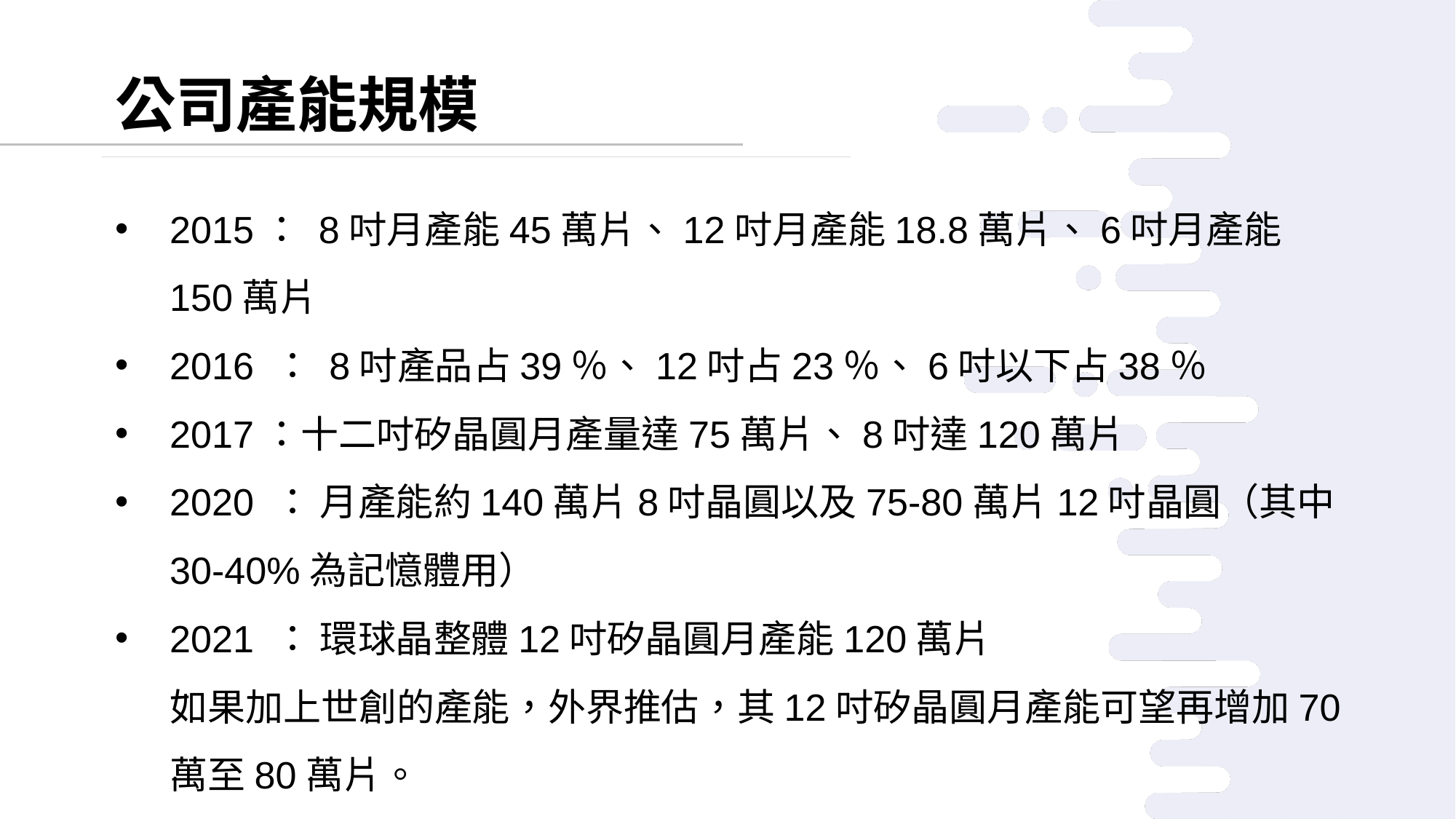

公司產能規模
2015： 8吋月產能45萬片、12吋月產能18.8萬片、6吋月產能150萬片
2016 ： 8吋產品占39％、12吋占23％、6吋以下占38％
2017：十二吋矽晶圓月產量達75萬片、8吋達120萬片
2020 ： 月產能約140萬片8吋晶圓以及75-80萬片12吋晶圓（其中30-40%為記憶體用）
2021 ： 環球晶整體12吋矽晶圓月產能120萬片
如果加上世創的產能，外界推估，其12吋矽晶圓月產能可望再增加70萬至80萬片。